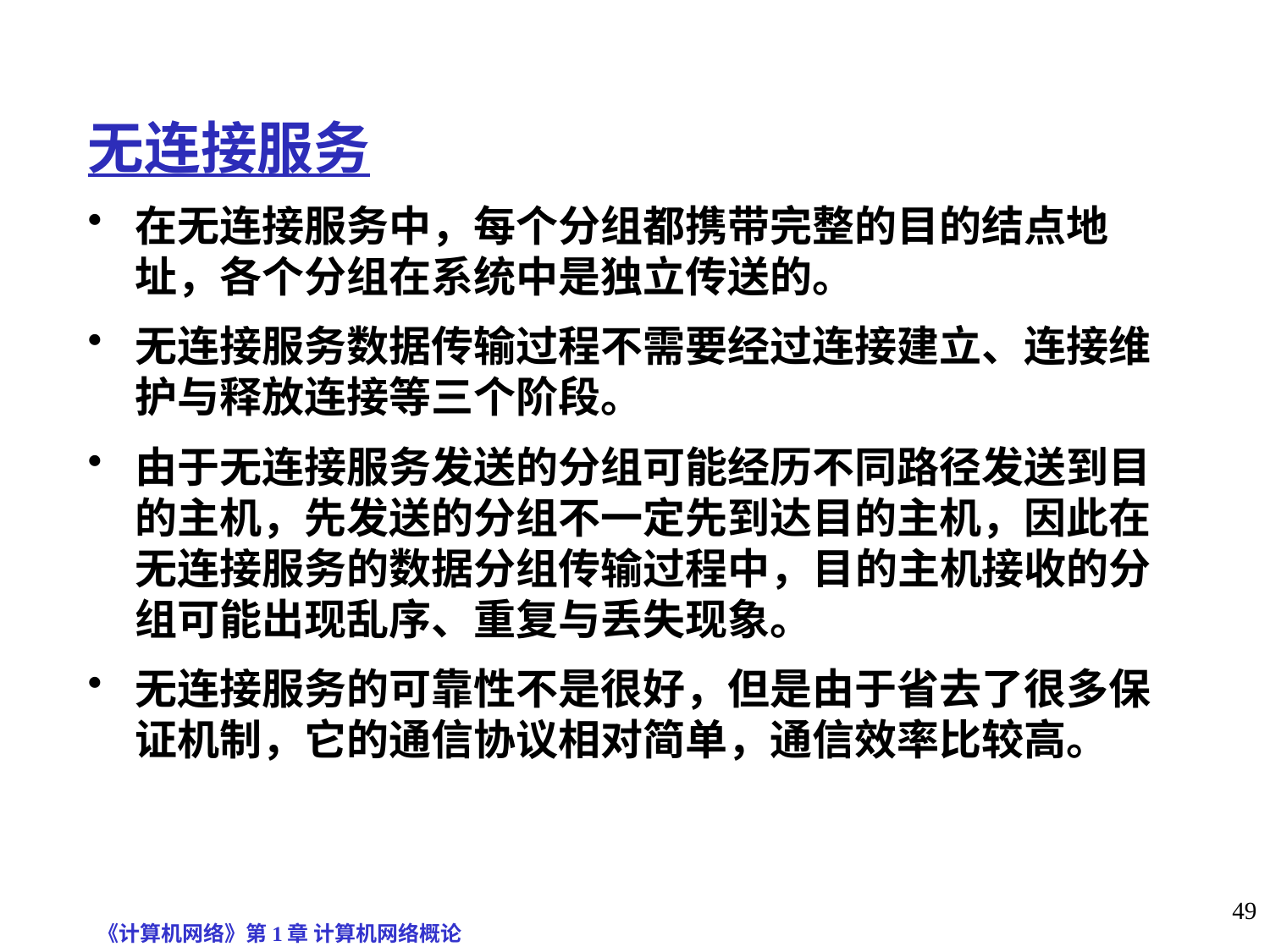

无连接服务
在无连接服务中，每个分组都携带完整的目的结点地址，各个分组在系统中是独立传送的。
无连接服务数据传输过程不需要经过连接建立、连接维护与释放连接等三个阶段。
由于无连接服务发送的分组可能经历不同路径发送到目的主机，先发送的分组不一定先到达目的主机，因此在无连接服务的数据分组传输过程中，目的主机接收的分组可能出现乱序、重复与丢失现象。
无连接服务的可靠性不是很好，但是由于省去了很多保证机制，它的通信协议相对简单，通信效率比较高。

《计算机网络》第1章 计算机网络概论
49